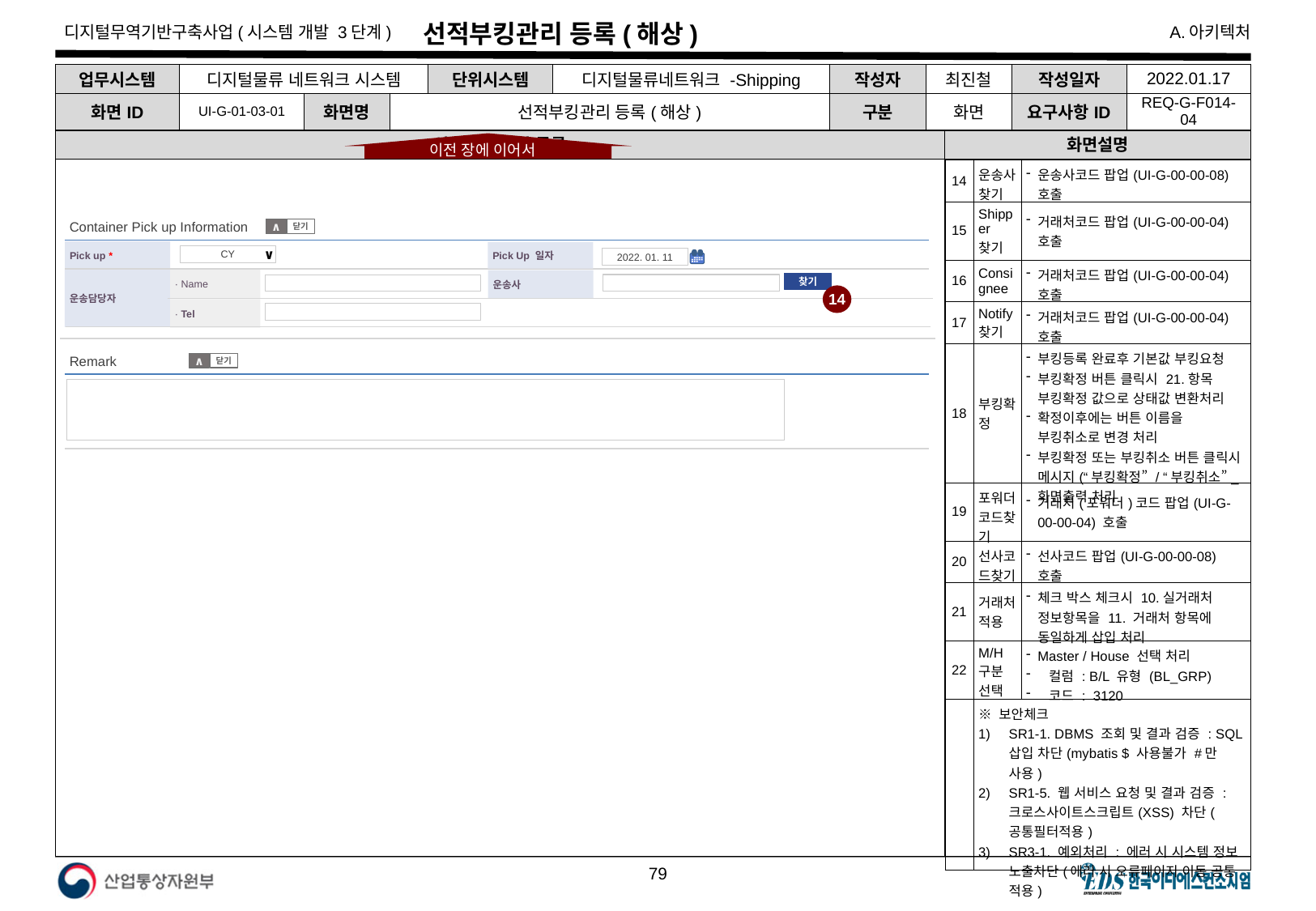

# 선적부킹관리 등록(해상)
| 업무시스템 | 디지털물류 네트워크 시스템 |  |  | 단위시스템 | 디지털물류네트워크 -Shipping | 작성자 | 최진철 | 작성일자 | 2022.01.17 |
| --- | --- | --- | --- | --- | --- | --- | --- | --- | --- |
| 화면ID | UI-G-01-03-01 | 화면명 | 선적부킹관리 등록(해상) |  |  | 구분 | 화면 | 요구사항ID | REQ-G-F014-04 |
선적부킹 관리 등록
화면설명

이전 장에 이어서

| 14 | 운송사 찾기 | 운송사코드 팝업(UI-G-00-00-08) 호출 |
| --- | --- | --- |
| 15 | Shipper찾기 | 거래처코드 팝업(UI-G-00-00-04)호출 |
| 16 | Consignee | 거래처코드 팝업(UI-G-00-00-04) 호출 |
| 17 | Notify찾기 | 거래처코드 팝업(UI-G-00-00-04) 호출 |
| 18 | 부킹확정 | 부킹등록 완료후 기본값 부킹요청 부킹확정 버튼 클릭시 21.항목 부킹확정 값으로 상태값 변환처리 확정이후에는 버튼 이름을 부킹취소로 변경 처리 부킹확정 또는 부킹취소 버튼 클릭시 메시지(“부킹확정” / “부킹취소”\_ 화면출력 처리 |
| 19 | 포워더코드찾기 | 거래처(포워더)코드 팝업(UI-G-00-00-04) 호출 |
| 20 | 선사코드찾기 | 선사코드 팝업(UI-G-00-00-08) 호출 |
| 21 | 거래처적용 | 체크 박스 체크시 10.실거래처 정보항목을 11. 거래처 항목에 동일하게 삽입 처리 |
| 22 | M/H구분 선택 | Master / House 선택 처리 컬럼 : B/L 유형 (BL\_GRP) 코드 : 3120 |
|  | ※ 보안체크 SR1-1. DBMS 조회 및 결과 검증 : SQL 삽입 차단(mybatis $ 사용불가 #만 사용) SR1-5. 웹 서비스 요청 및 결과 검증 : 크로스사이트스크립트(XSS) 차단(공통필터적용) SR3-1. 예외처리 : 에러 시 시스템 정보 노출차단(에러 시 오류페이지 이동 공통 적용) |  |
Container Pick up Information
닫기
∧
Pick up *
Pick Up 일자
CY
∨
2022. 01. 11

· Name
운송담당자
운송사
찾기

14
· Tel

Remark
닫기
∧